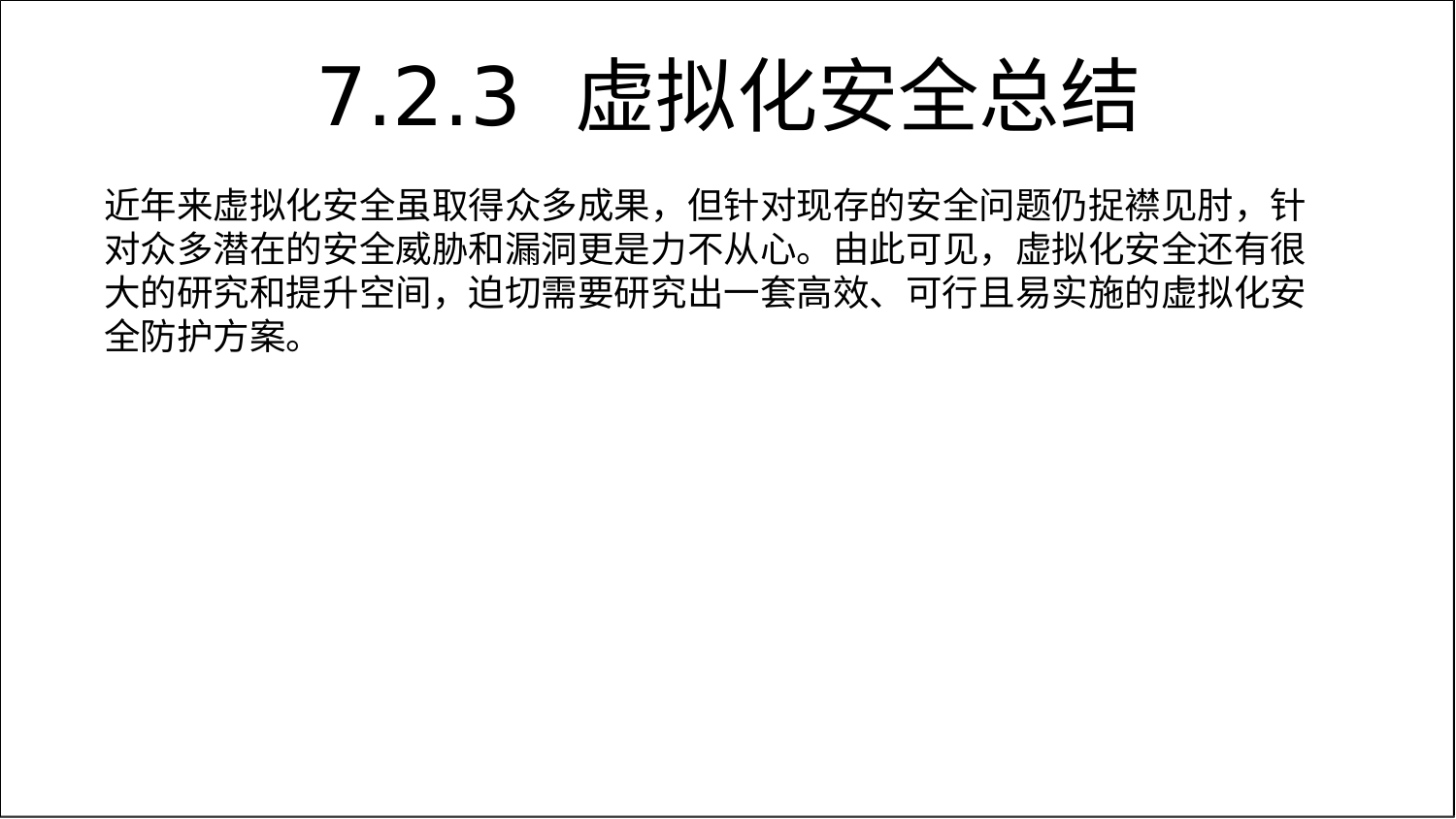

# 7.2.3	虚拟化安全总结
近年来虚拟化安全虽取得众多成果，但针对现存的安全问题仍捉襟见肘，针 对众多潜在的安全威胁和漏洞更是力不从心。由此可见，虚拟化安全还有很 大的研究和提升空间，迫切需要研究出一套高效、可行且易实施的虚拟化安 全防护方案。